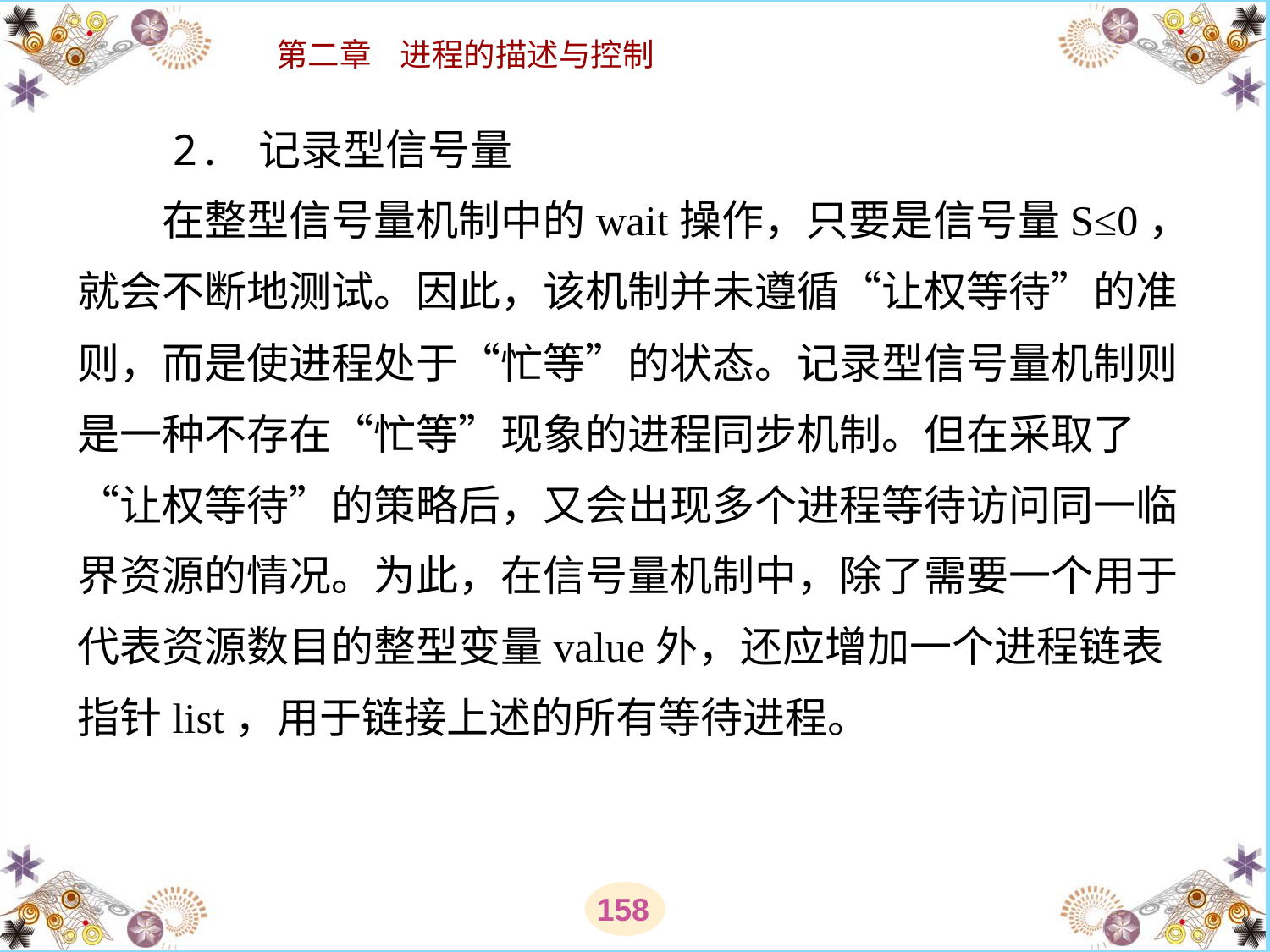

# 2. 记录型信号量 　　在整型信号量机制中的wait操作，只要是信号量S≤0，就会不断地测试。因此，该机制并未遵循“让权等待”的准则，而是使进程处于“忙等”的状态。记录型信号量机制则是一种不存在“忙等”现象的进程同步机制。但在采取了“让权等待”的策略后，又会出现多个进程等待访问同一临界资源的情况。为此，在信号量机制中，除了需要一个用于代表资源数目的整型变量value外，还应增加一个进程链表指针list，用于链接上述的所有等待进程。